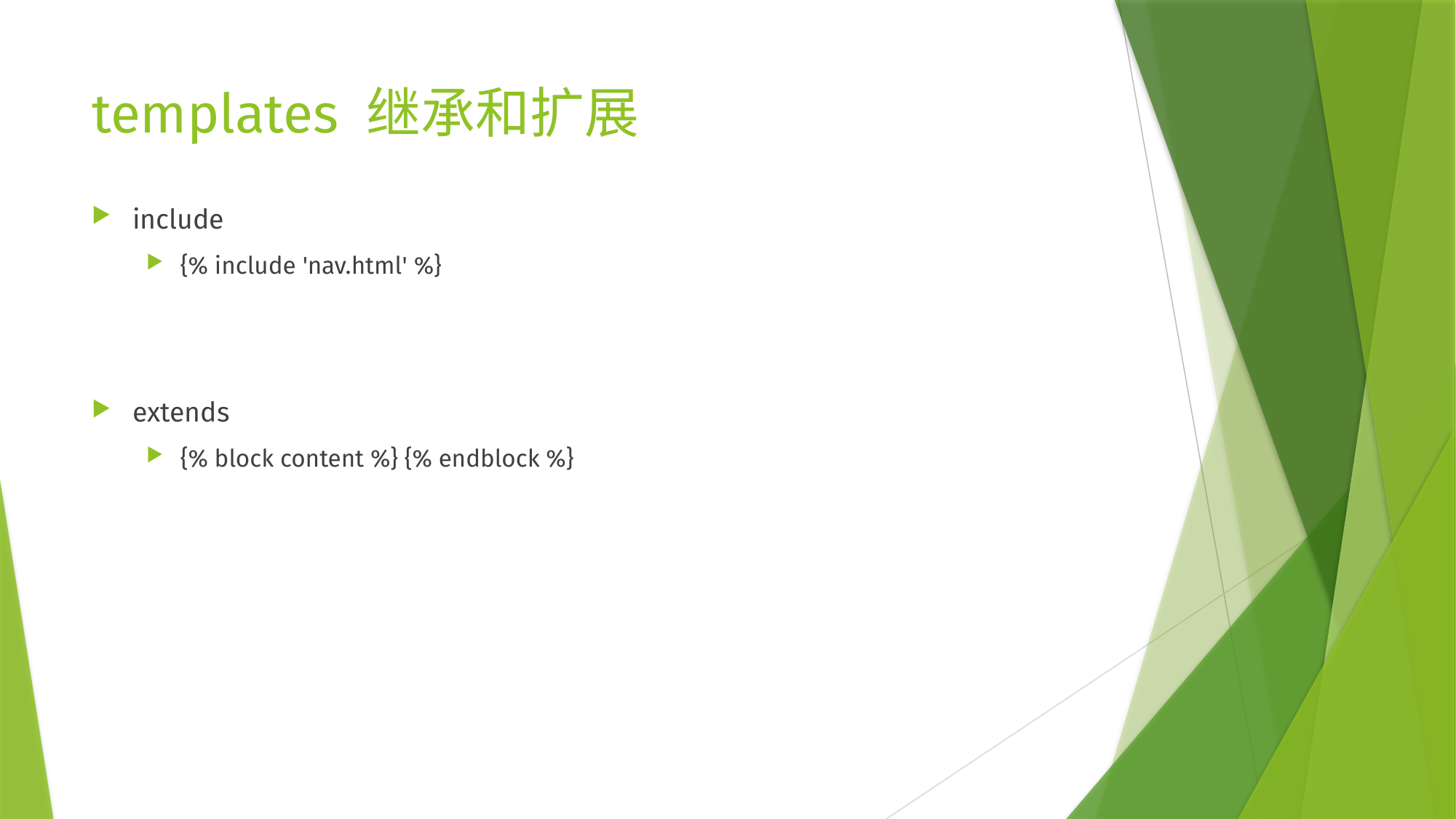

# templates 继承和扩展
include
{% include 'nav.html' %}

extends
{% block content %} {% endblock %}